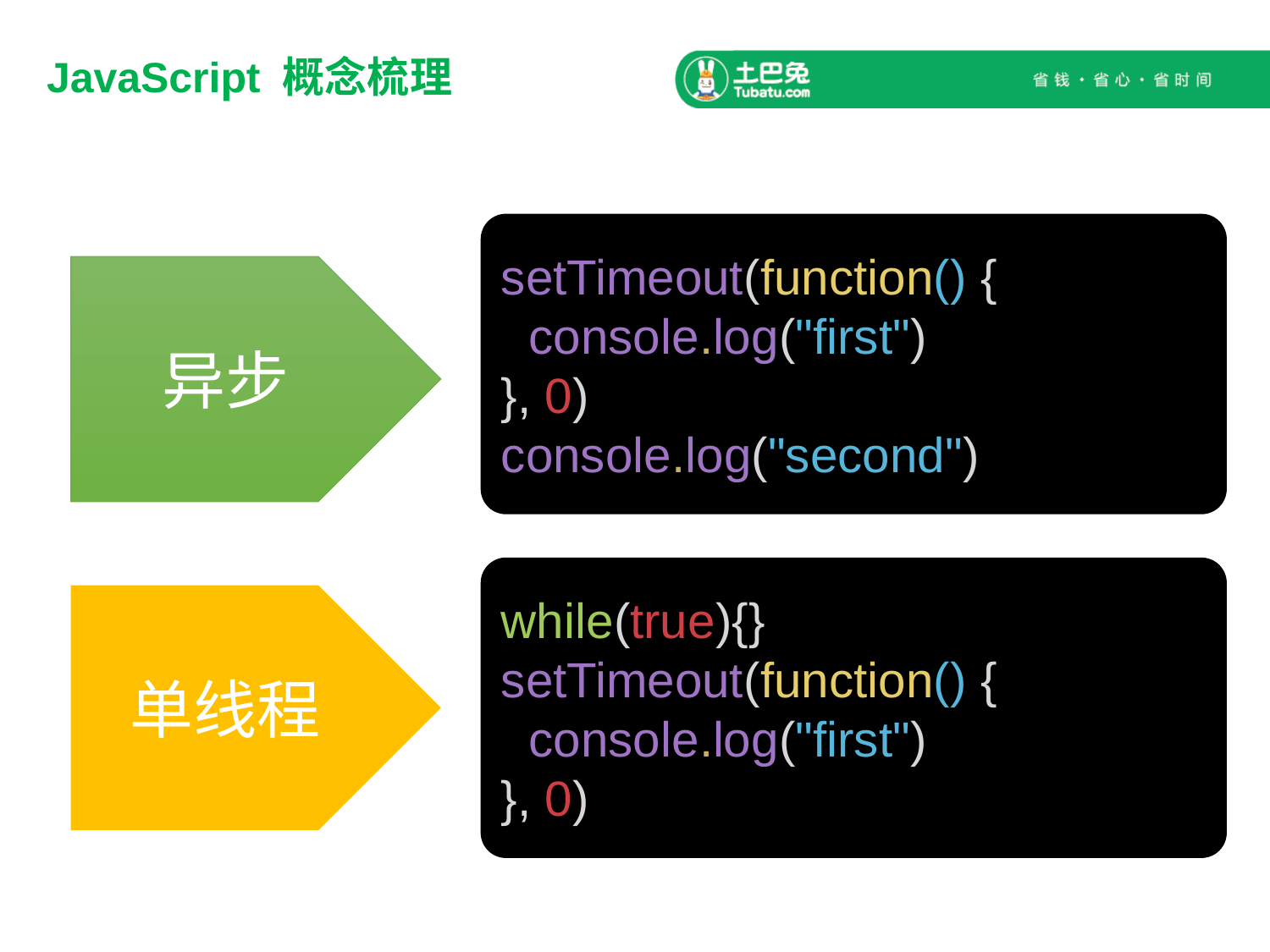

# JavaScript 概念梳理
setTimeout(function() {
  console.log("first")
}, 0)
console.log("second")
异步

while(true){}
setTimeout(function() {
  console.log("first")
}, 0)
单线程